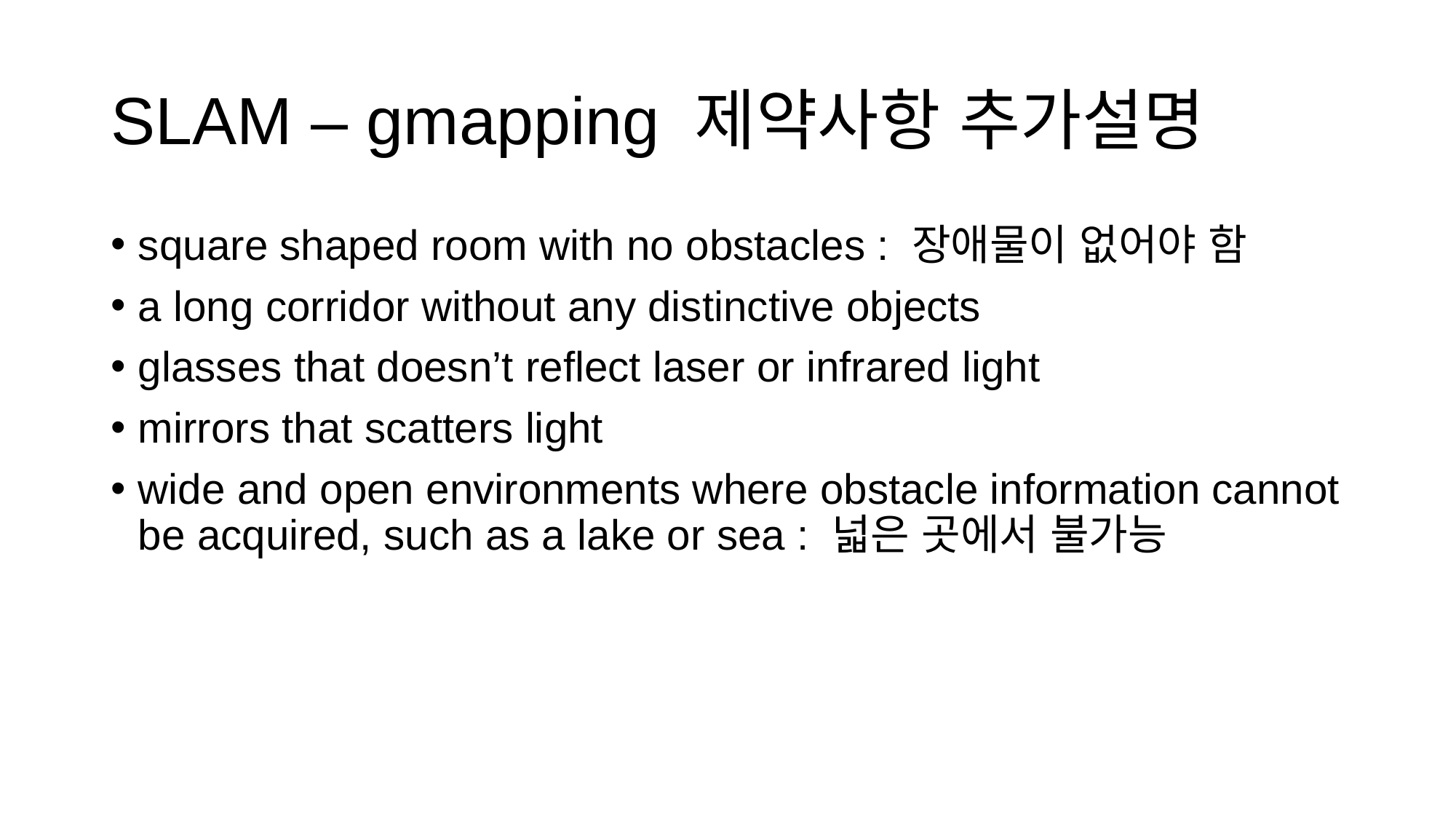

# SLAM – gmapping 제약사항 추가설명
square shaped room with no obstacles : 장애물이 없어야 함
a long corridor without any distinctive objects
glasses that doesn’t reflect laser or infrared light
mirrors that scatters light
wide and open environments where obstacle information cannot be acquired, such as a lake or sea : 넓은 곳에서 불가능